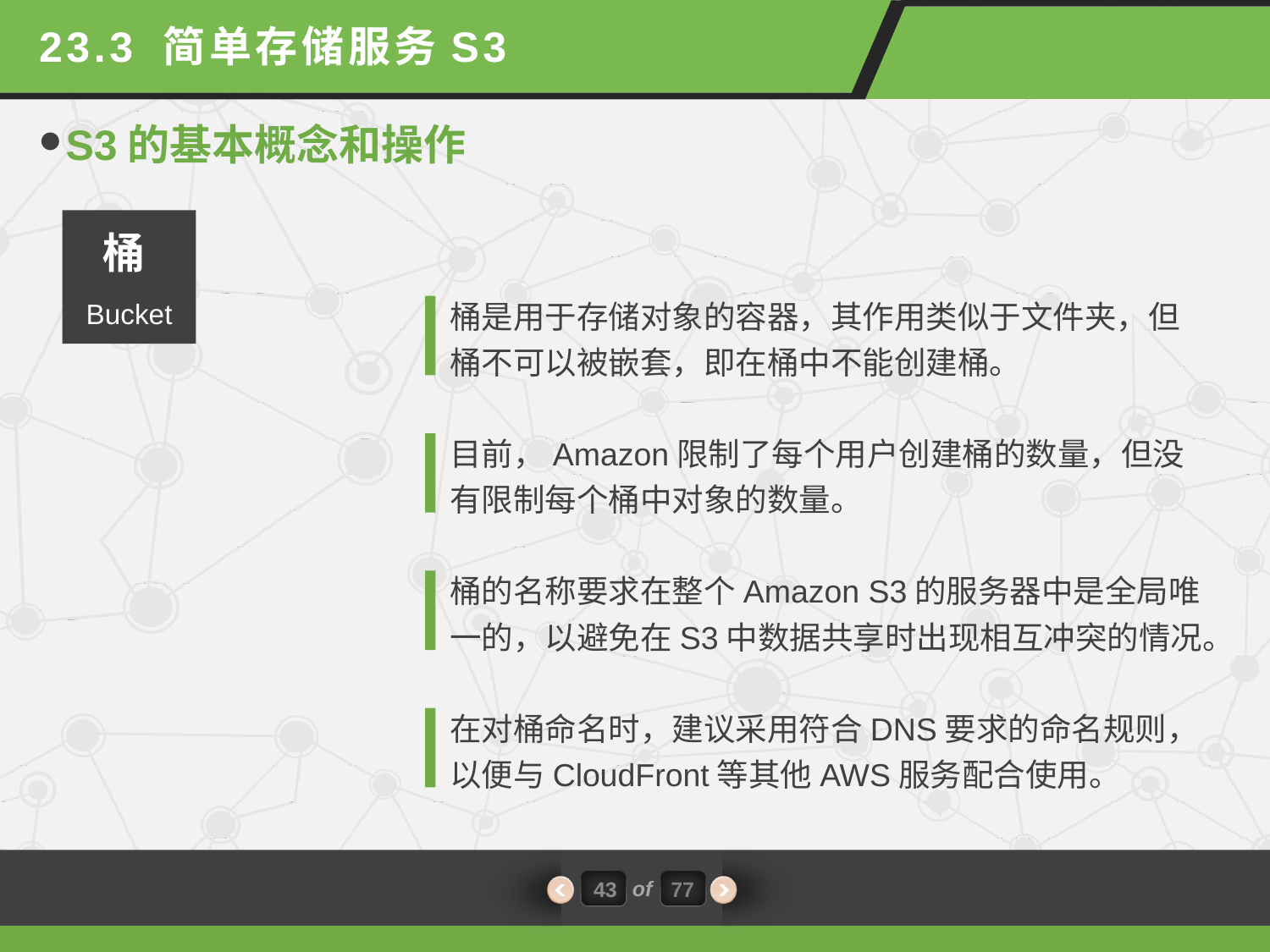

23.3 简单存储服务S3
S3的基本概念和操作

桶Bucket
桶是用于存储对象的容器，其作用类似于文件夹，但桶不可以被嵌套，即在桶中不能创建桶。

目前，Amazon限制了每个用户创建桶的数量，但没有限制每个桶中对象的数量。

桶的名称要求在整个Amazon S3的服务器中是全局唯一的，以避免在S3中数据共享时出现相互冲突的情况。

在对桶命名时，建议采用符合DNS要求的命名规则，以便与CloudFront等其他AWS服务配合使用。

43